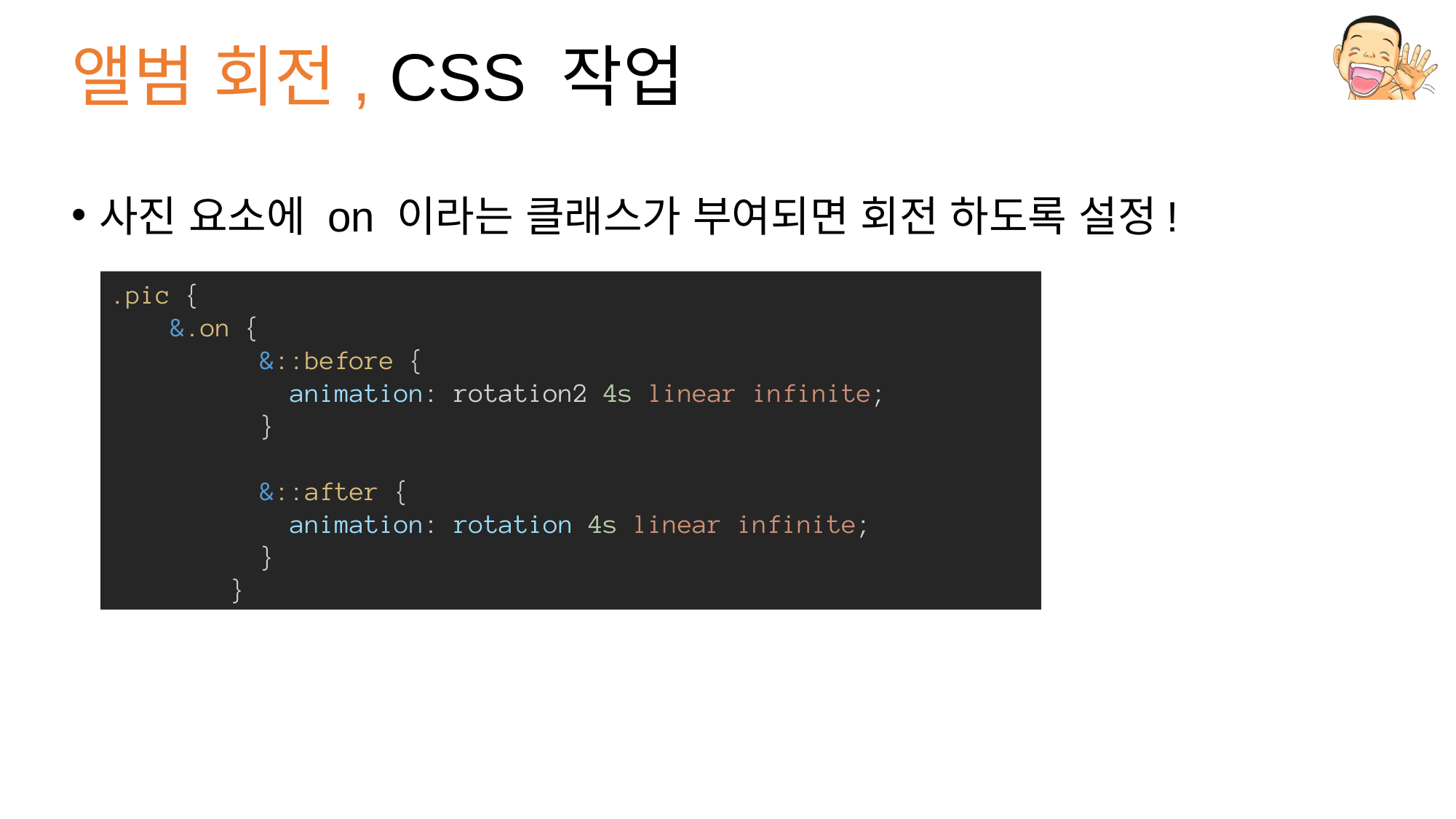

# 앨범 회전, CSS 작업
사진 요소에 on 이라는 클래스가 부여되면 회전 하도록 설정!
.pic {
    &.on {
          &::before {
            animation: rotation2 4s linear infinite;
          }
          &::after {
            animation: rotation 4s linear infinite;
          }
        }